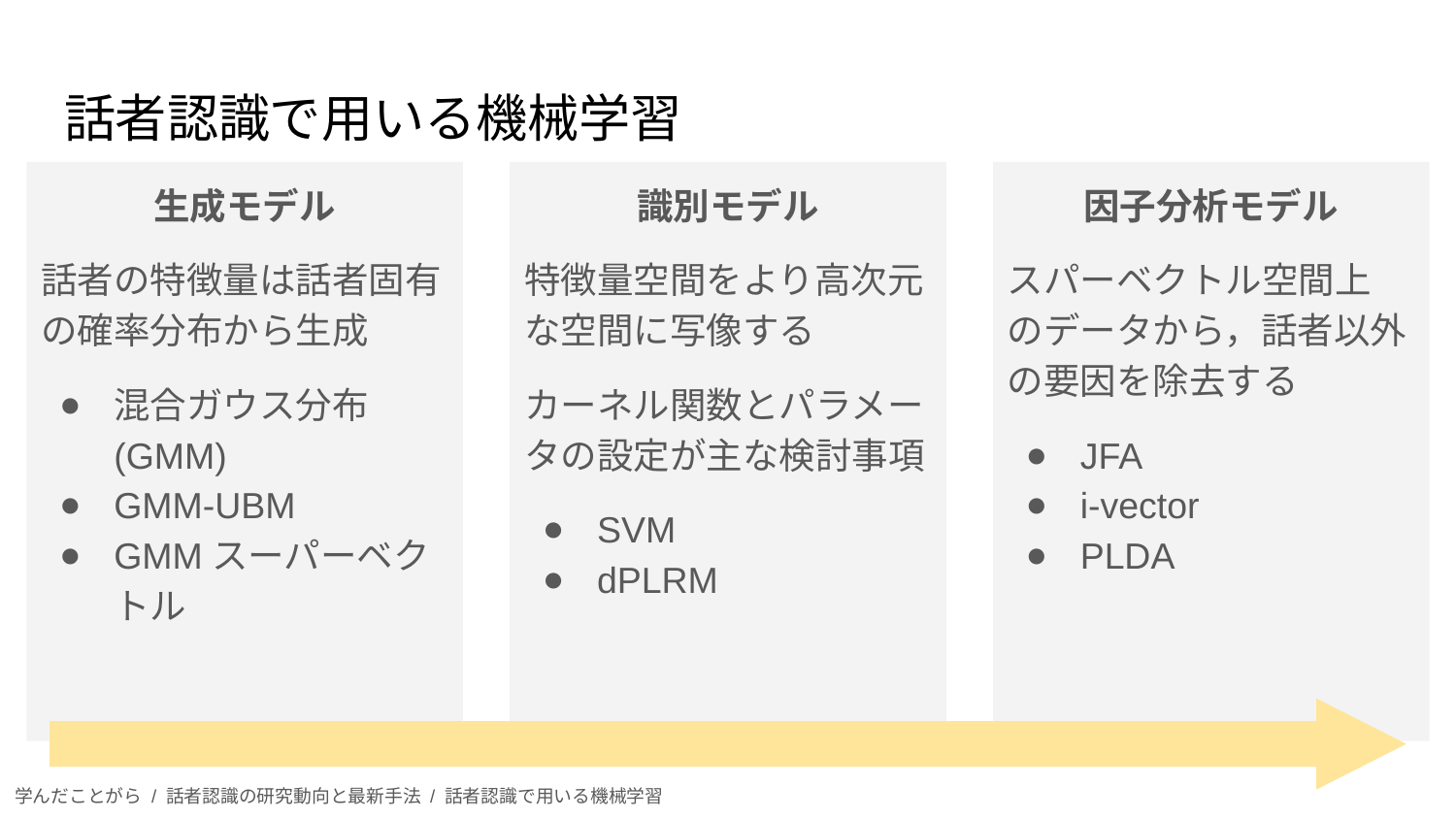

# 話者認識で用いる機械学習
生成モデル
話者の特徴量は話者固有の確率分布から生成
混合ガウス分布(GMM)
GMM-UBM
GMMスーパーベクトル
識別モデル
特徴量空間をより高次元な空間に写像する
カーネル関数とパラメータの設定が主な検討事項
SVM
dPLRM
因子分析モデル
スパーベクトル空間上
のデータから，話者以外の要因を除去する
JFA
i-vector
PLDA

学んだことがら / 話者認識の研究動向と最新手法 / 話者認識で用いる機械学習